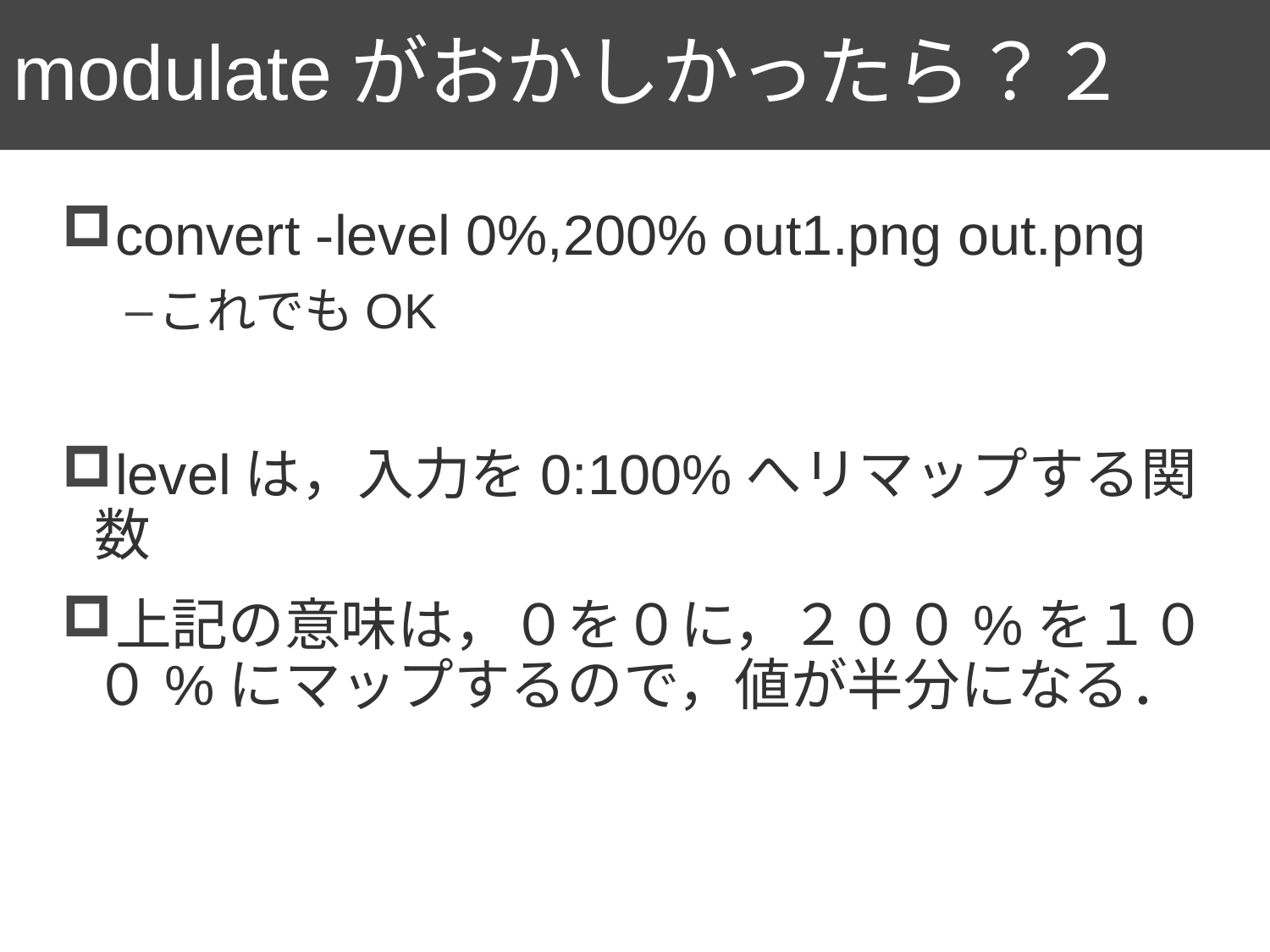

# modulateがおかしかったら？２
46
convert -level 0%,200% out1.png out.png
これでもOK

levelは，入力を0:100%へリマップする関数
上記の意味は，０を０に，２００%を１００%にマップするので，値が半分になる．